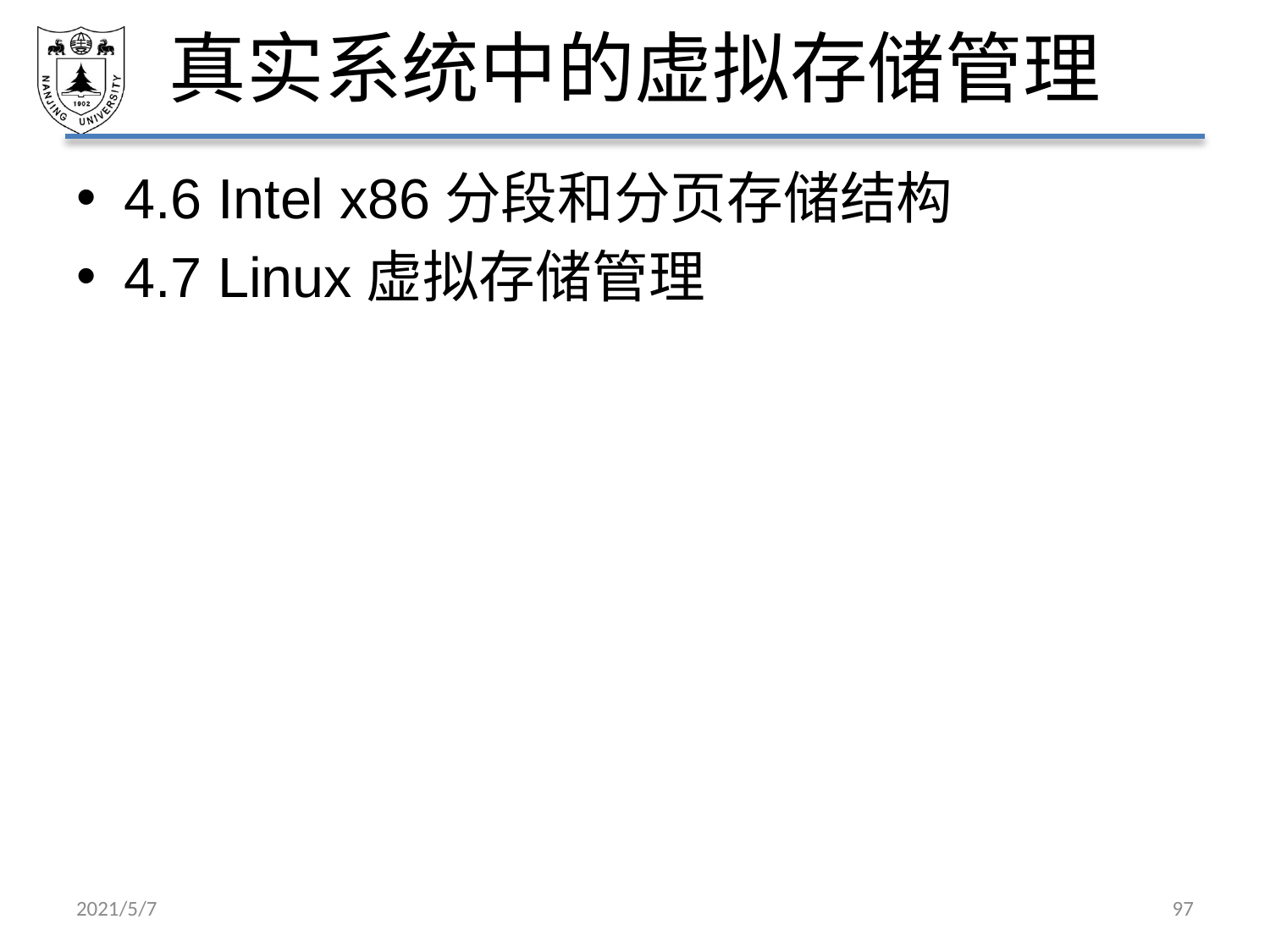

# 真实系统中的虚拟存储管理
4.6 Intel x86分段和分页存储结构
4.7 Linux虚拟存储管理
2021/5/7
97